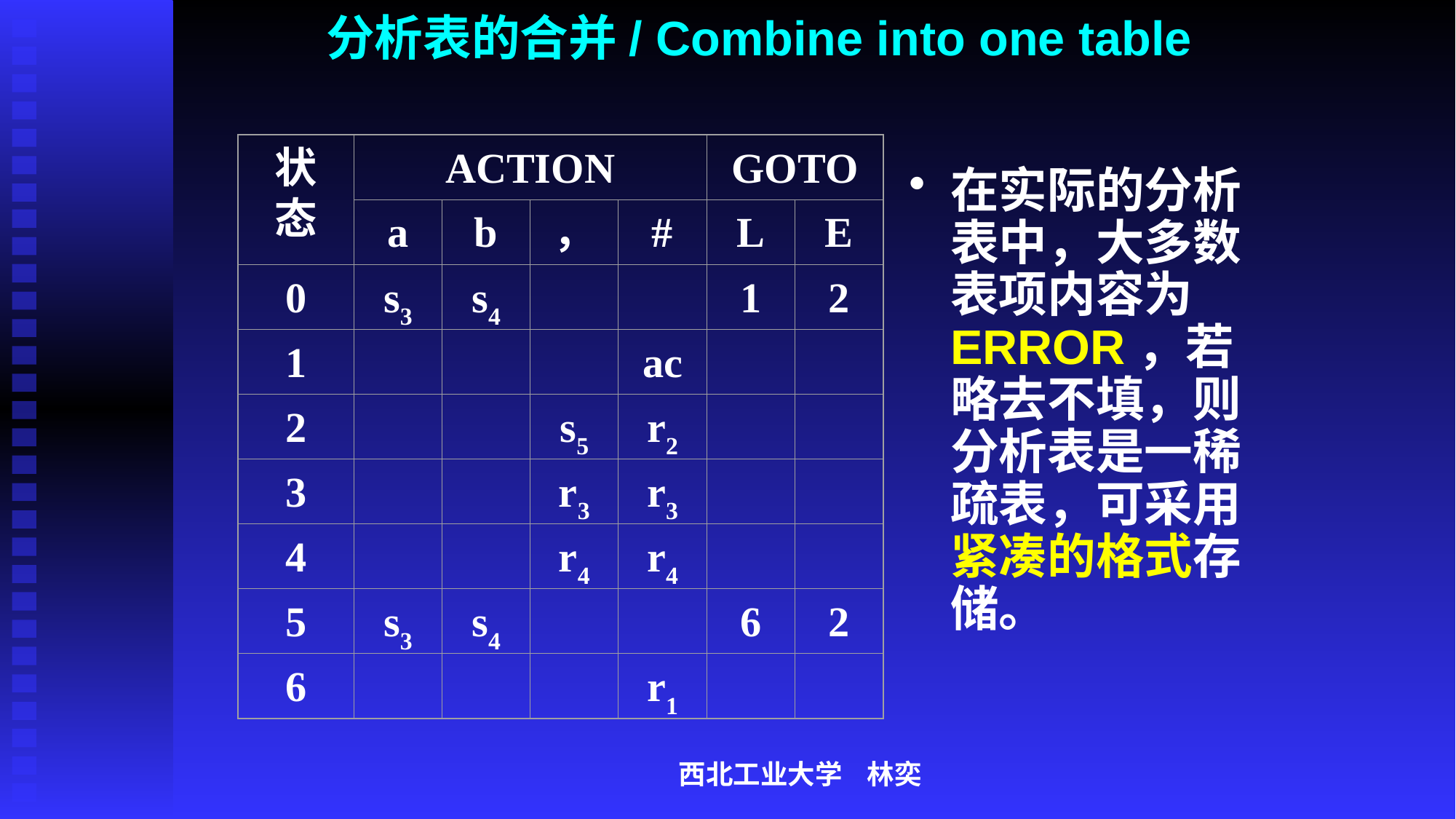

# 分析表的合并/ Combine into one table

状态

ACTION

GOTO

a

b

，

#

L

E

0

s3

s4

1

2

1

ac

2

s5

r2

3

r3

r3

4

r4

r4

5

s3

s4

6

2

6

r1

在实际的分析表中，大多数表项内容为ERROR，若略去不填，则分析表是一稀疏表，可采用紧凑的格式存储。

西北工业大学    林奕
108